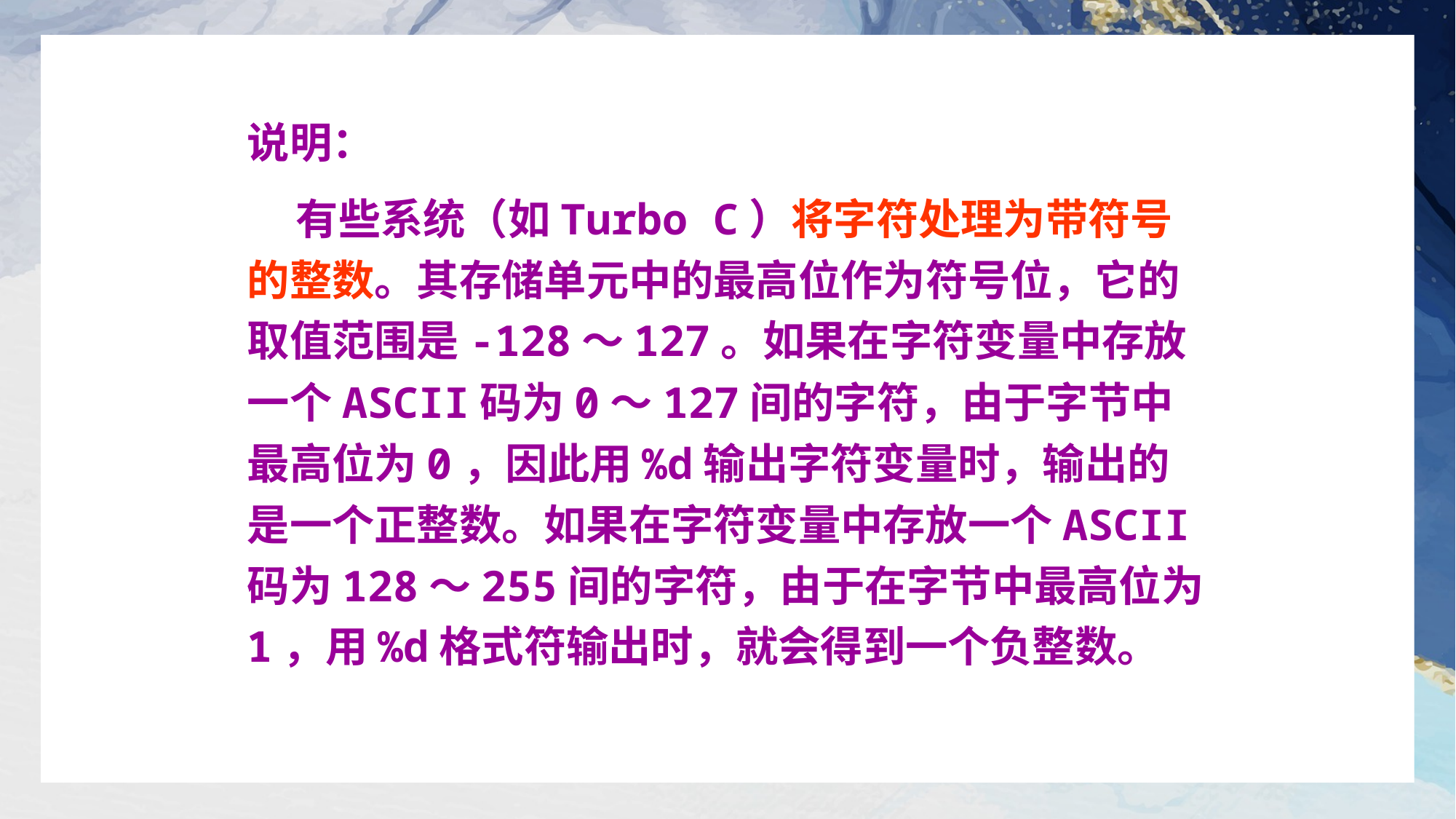

说明：
    有些系统（如Turbo C）将字符处理为带符号的整数。其存储单元中的最高位作为符号位，它的取值范围是-128～127。如果在字符变量中存放一个ASCII码为0～127间的字符，由于字节中最高位为0，因此用%d输出字符变量时，输出的是一个正整数。如果在字符变量中存放一个ASCII码为128～255间的字符，由于在字节中最高位为1，用%d格式符输出时，就会得到一个负整数。